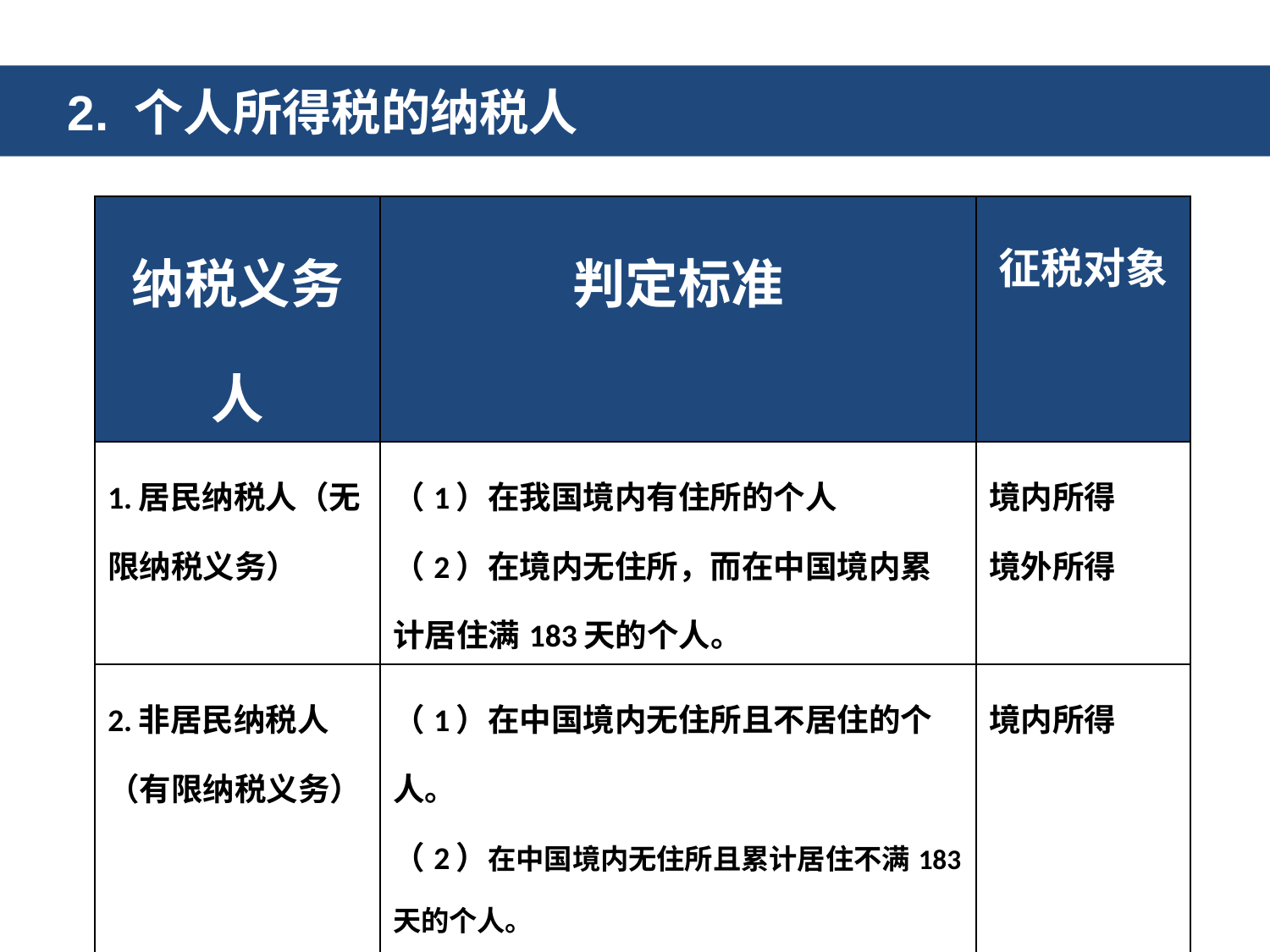

2. 个人所得税的纳税人
| 纳税义务人 | 判定标准 | 征税对象 |
| --- | --- | --- |
| 1.居民纳税人（无限纳税义务） | （1）在我国境内有住所的个人 （2）在境内无住所，而在中国境内累计居住满183天的个人。 | 境内所得 境外所得 |
| 2.非居民纳税人（有限纳税义务） | （1）在中国境内无住所且不居住的个人。 （2）在中国境内无住所且累计居住不满183天的个人。 （3）如果此前六年的任一年在中国境内累计居住天数不满183天或者单次离境超过30天，该纳税年度来源于中国境外且由境外单位或者个人支付的所得，免予缴纳个人所得税。 | 境内所得 |